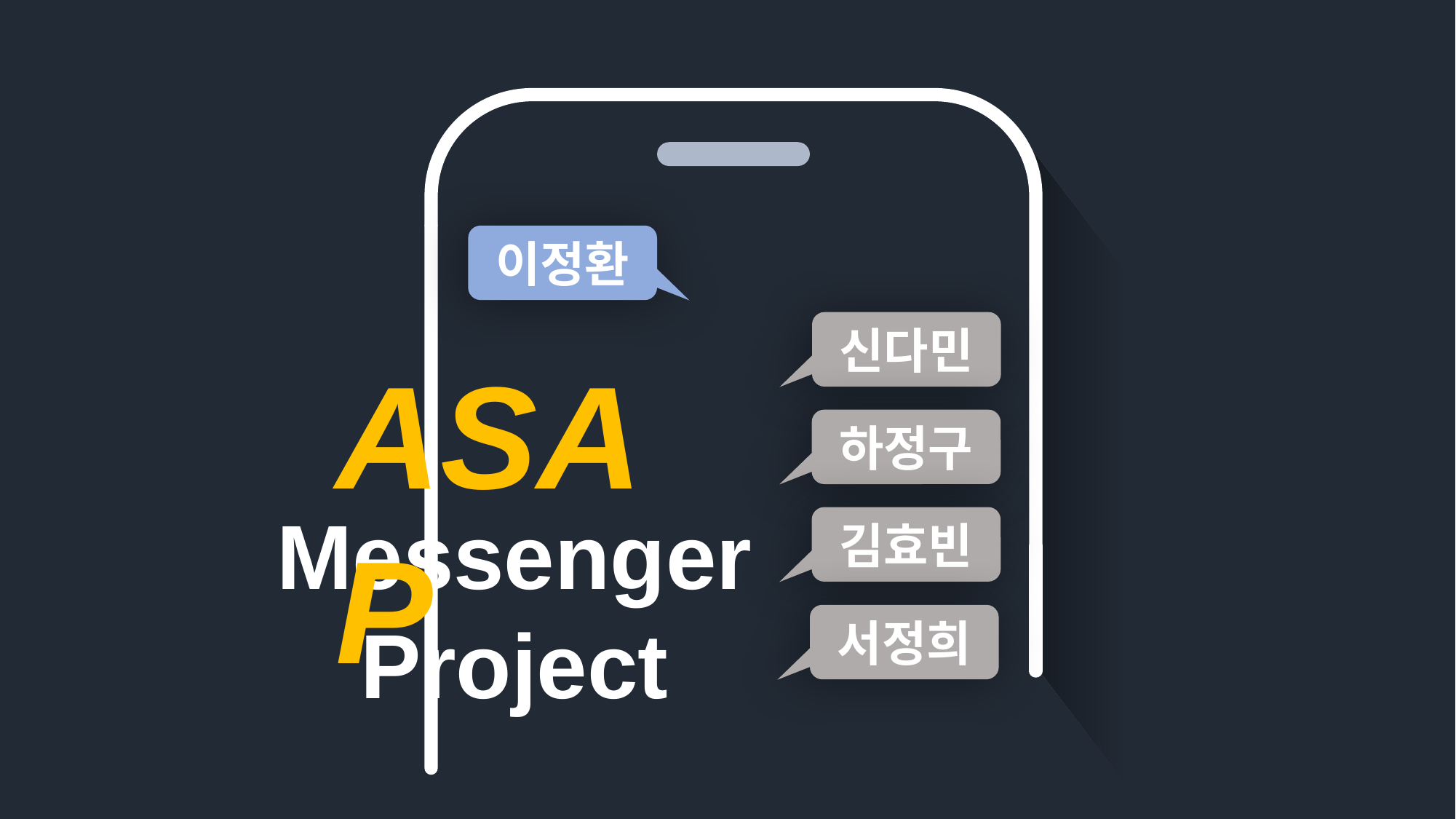

신다민

이정환
ASAP

하정구
Messenger
Project
김효빈
서정희